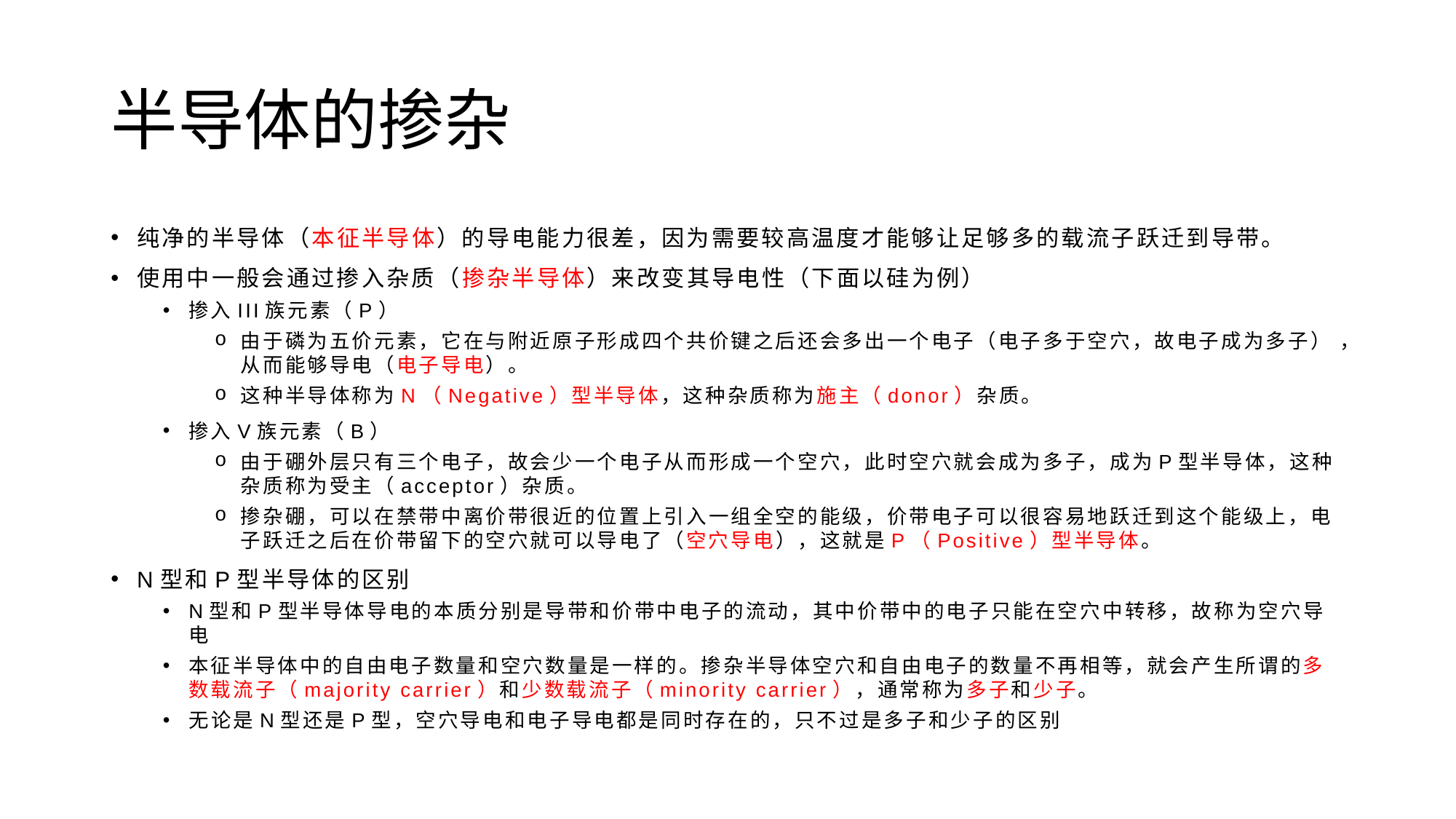

# 半导体的掺杂
纯净的半导体（本征半导体）的导电能力很差，因为需要较高温度才能够让足够多的载流子跃迁到导带。
使用中一般会通过掺入杂质（掺杂半导体）来改变其导电性（下面以硅为例）
掺入III族元素（P）
由于磷为五价元素，它在与附近原子形成四个共价键之后还会多出一个电子（电子多于空穴，故电子成为多子） ，从而能够导电（电子导电）。
这种半导体称为N（Negative）型半导体，这种杂质称为施主（donor）杂质。
掺入V族元素（B）
由于硼外层只有三个电子，故会少一个电子从而形成一个空穴，此时空穴就会成为多子，成为P型半导体，这种杂质称为受主（acceptor）杂质。
掺杂硼，可以在禁带中离价带很近的位置上引入一组全空的能级，价带电子可以很容易地跃迁到这个能级上，电子跃迁之后在价带留下的空穴就可以导电了（空穴导电），这就是P（Positive）型半导体。
N型和P型半导体的区别
N型和P型半导体导电的本质分别是导带和价带中电子的流动，其中价带中的电子只能在空穴中转移，故称为空穴导电
本征半导体中的自由电子数量和空穴数量是一样的。掺杂半导体空穴和自由电子的数量不再相等，就会产生所谓的多数载流子（majority carrier）和少数载流子（minority carrier），通常称为多子和少子。
无论是N型还是P型，空穴导电和电子导电都是同时存在的，只不过是多子和少子的区别